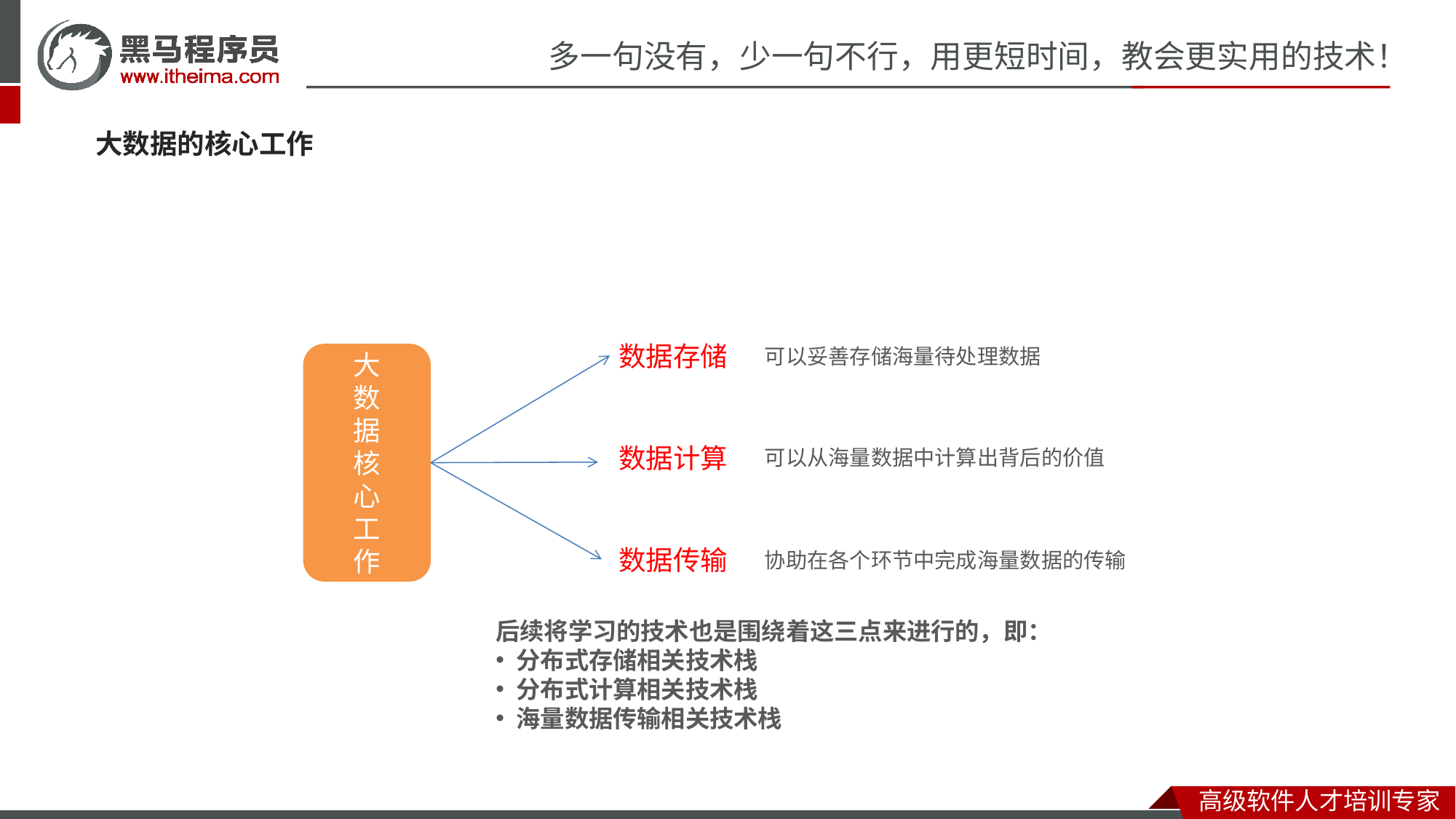

大数据的核心工作
数据存储
可以妥善存储海量待处理数据
大
数
据
核
心
工
作
数据计算
可以从海量数据中计算出背后的价值
数据传输
协助在各个环节中完成海量数据的传输
后续将学习的技术也是围绕着这三点来进行的，即：
分布式存储相关技术栈
分布式计算相关技术栈
海量数据传输相关技术栈